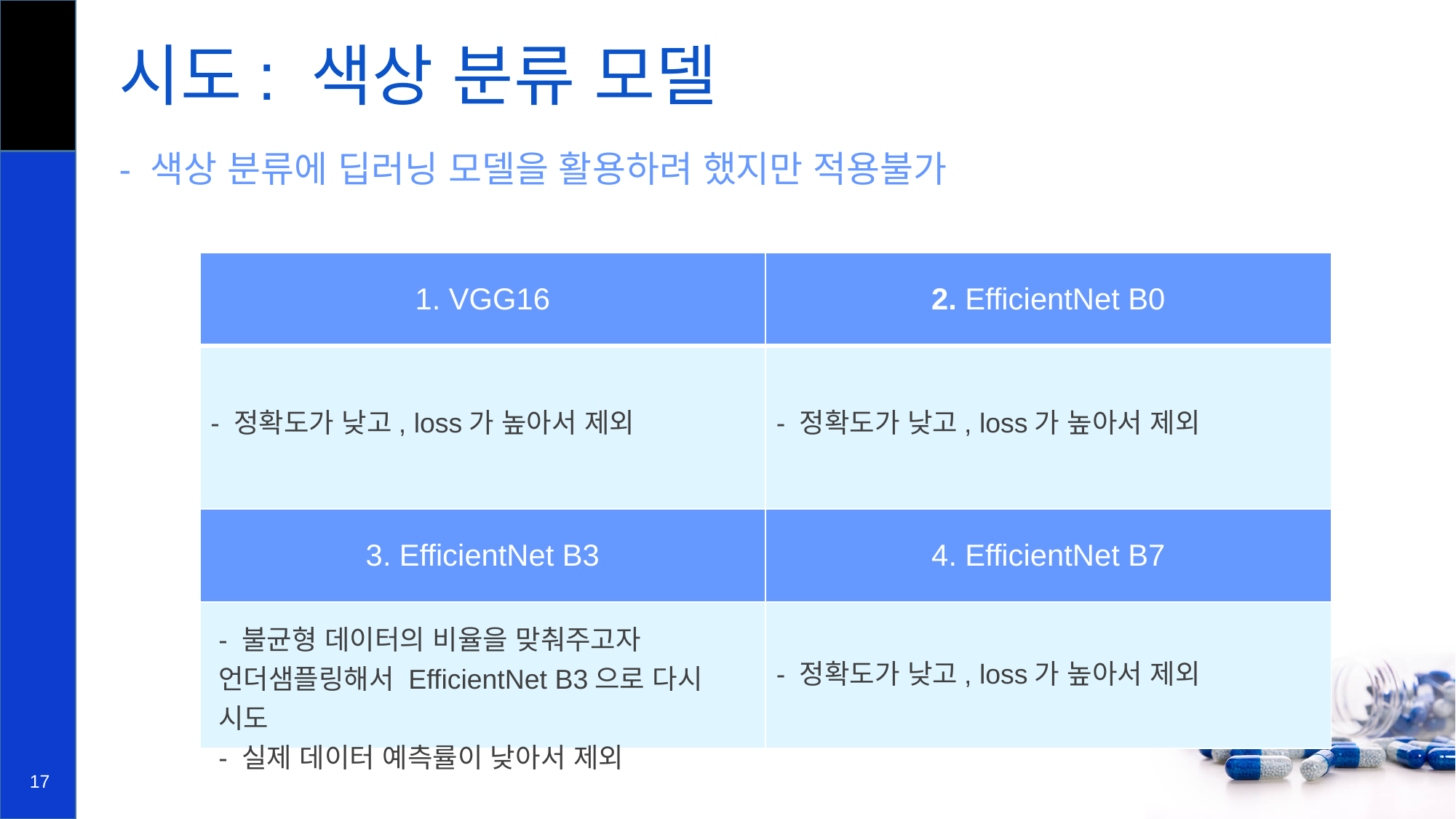

# 시도: 색상 분류 모델
- 색상 분류에 딥러닝 모델을 활용하려 했지만 적용불가
| 1. VGG16 | 2. EfficientNet B0 |
| --- | --- |
|  |  |
| 3. EfficientNet B3 | 4. EfficientNet B7 |
|  |  |
- 정확도가 낮고, loss가 높아서 제외
- 정확도가 낮고, loss가 높아서 제외
- 불균형 데이터의 비율을 맞춰주고자 언더샘플링해서 EfficientNet B3으로 다시 시도
- 실제 데이터 예측률이 낮아서 제외
- 정확도가 낮고, loss가 높아서 제외
17